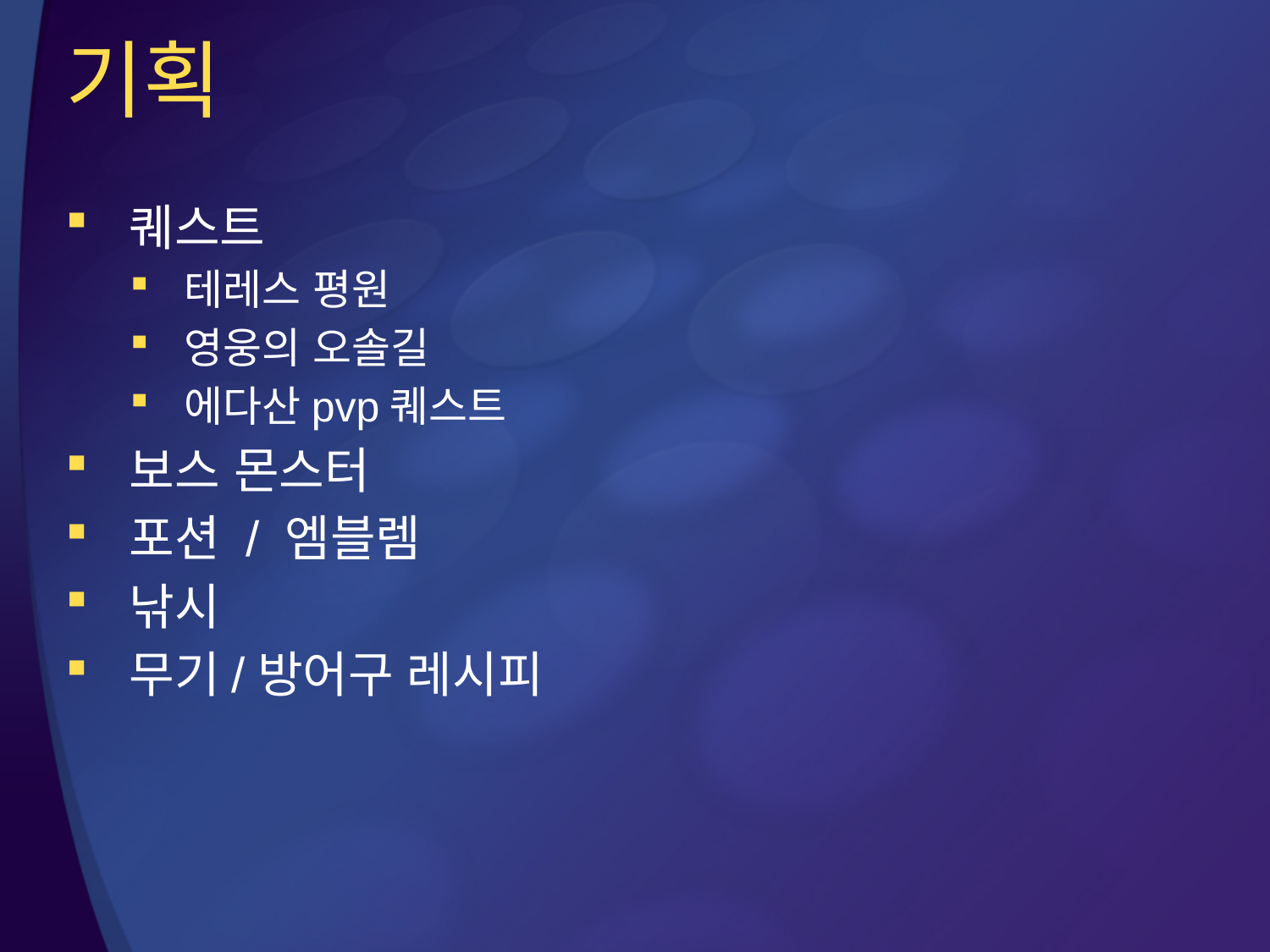

# 기획
퀘스트
테레스 평원
영웅의 오솔길
에다산pvp퀘스트
보스 몬스터
포션 / 엠블렘
낚시
무기/방어구 레시피